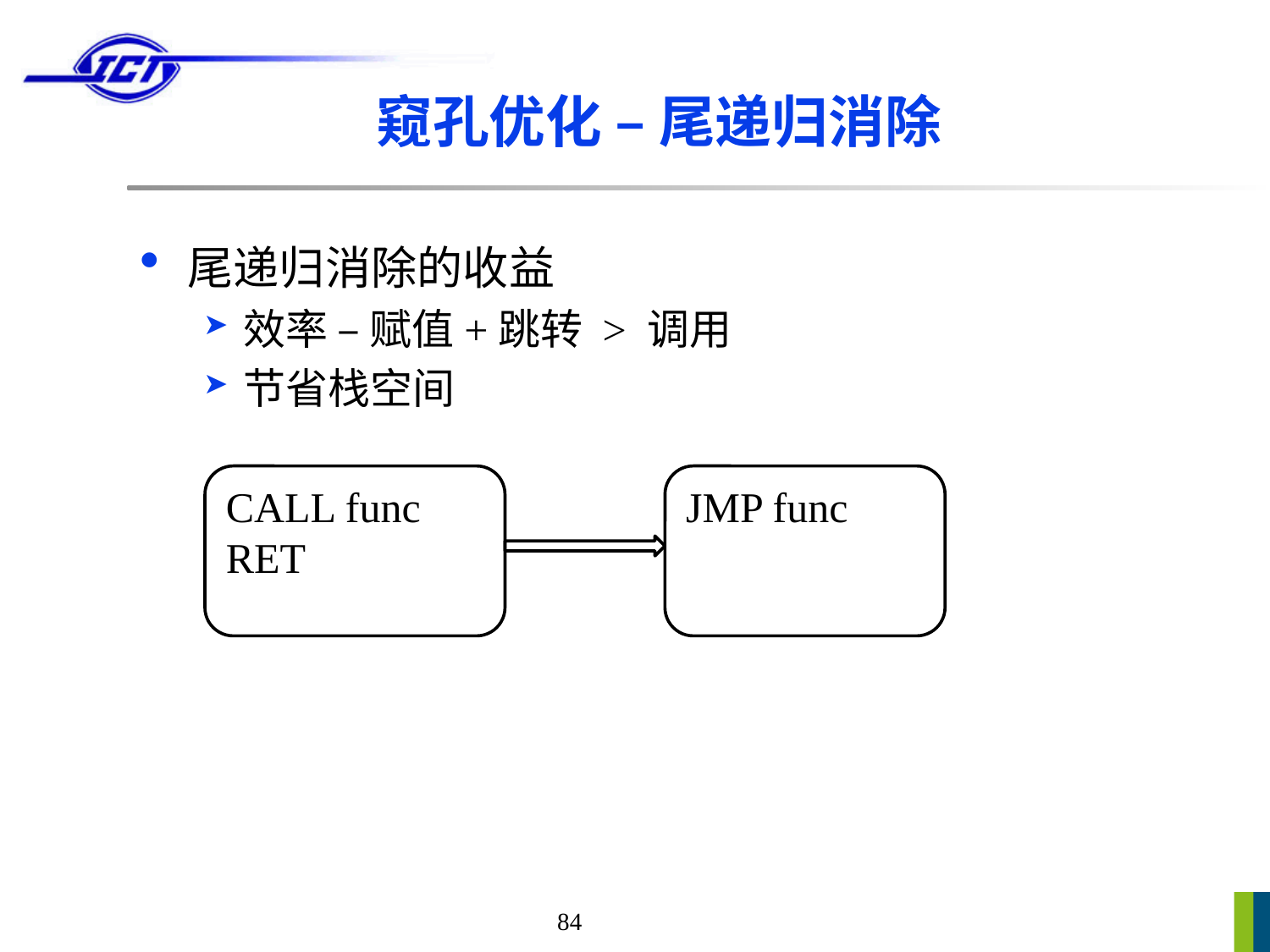

# 窥孔优化 – 尾递归消除
尾递归消除的收益
效率 – 赋值+跳转 > 调用
节省栈空间

CALL func
RET
JMP func